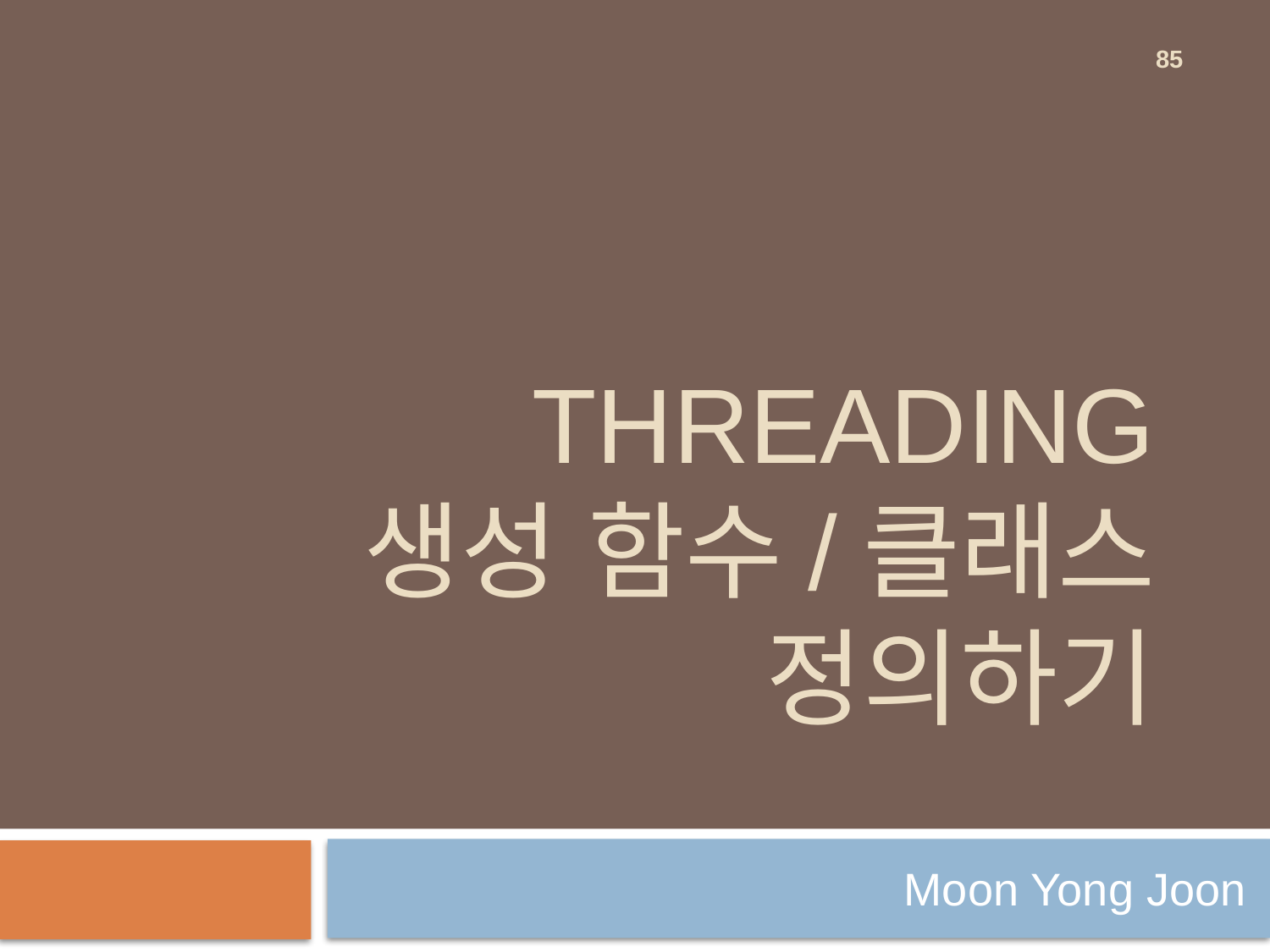

85
# Threading 생성 함수/클래스 정의하기
Moon Yong Joon